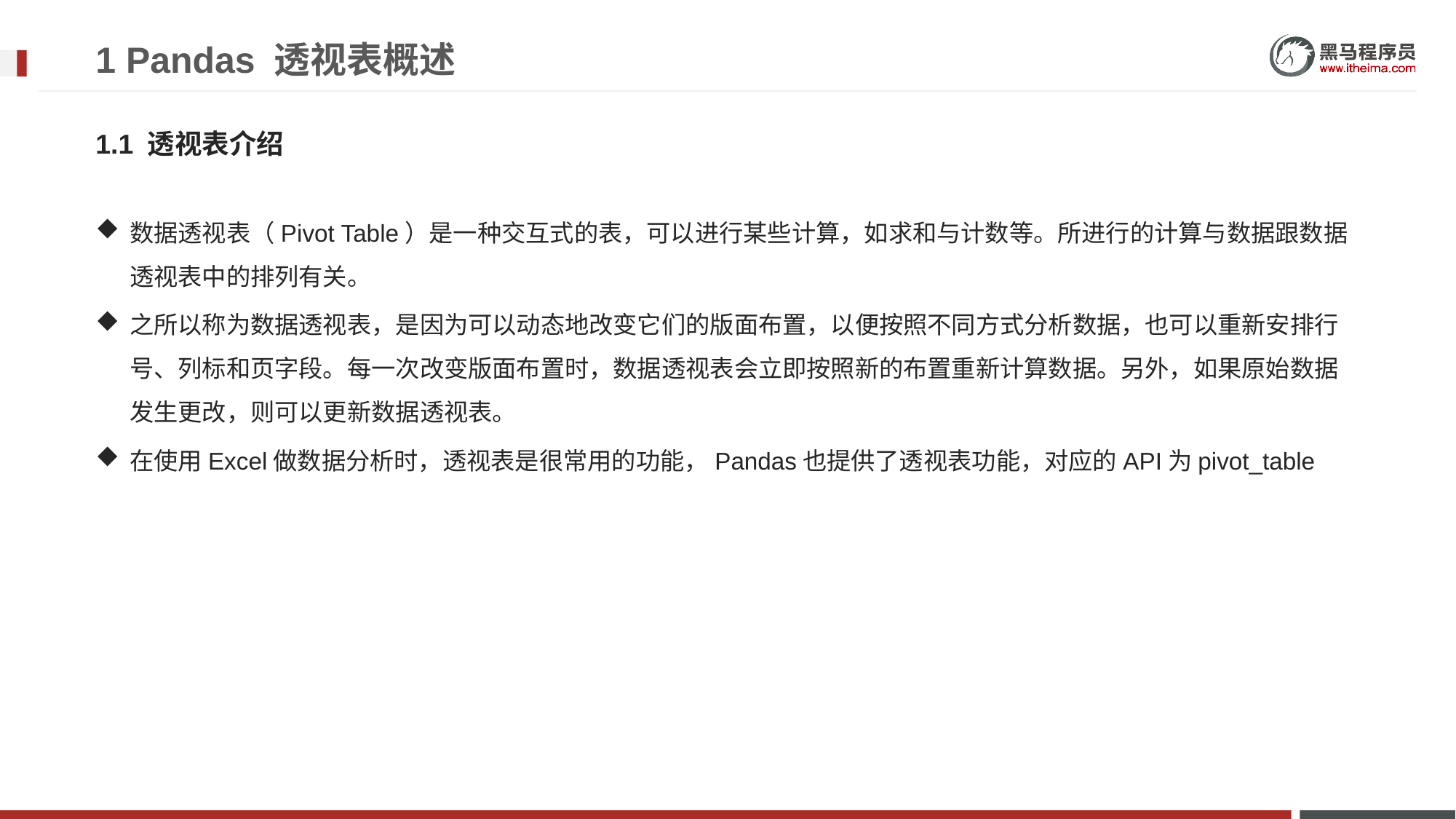

# 1 Pandas 透视表概述
1.1 透视表介绍
数据透视表（Pivot Table）是一种交互式的表，可以进行某些计算，如求和与计数等。所进行的计算与数据跟数据透视表中的排列有关。
之所以称为数据透视表，是因为可以动态地改变它们的版面布置，以便按照不同方式分析数据，也可以重新安排行号、列标和页字段。每一次改变版面布置时，数据透视表会立即按照新的布置重新计算数据。另外，如果原始数据发生更改，则可以更新数据透视表。
在使用Excel做数据分析时，透视表是很常用的功能，Pandas也提供了透视表功能，对应的API为pivot_table